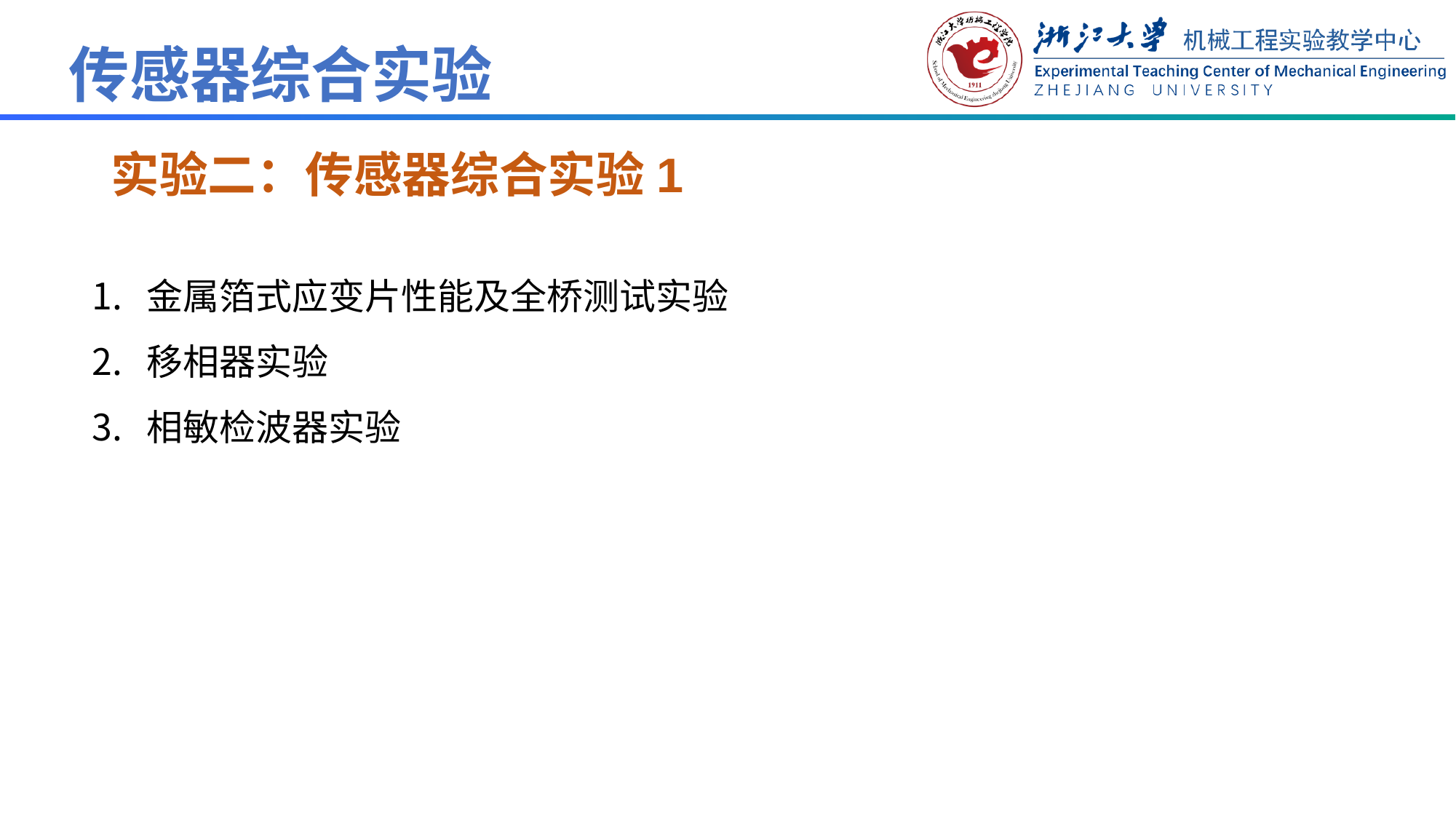

# 实验二：传感器综合实验1
金属箔式应变片性能及全桥测试实验
移相器实验
相敏检波器实验